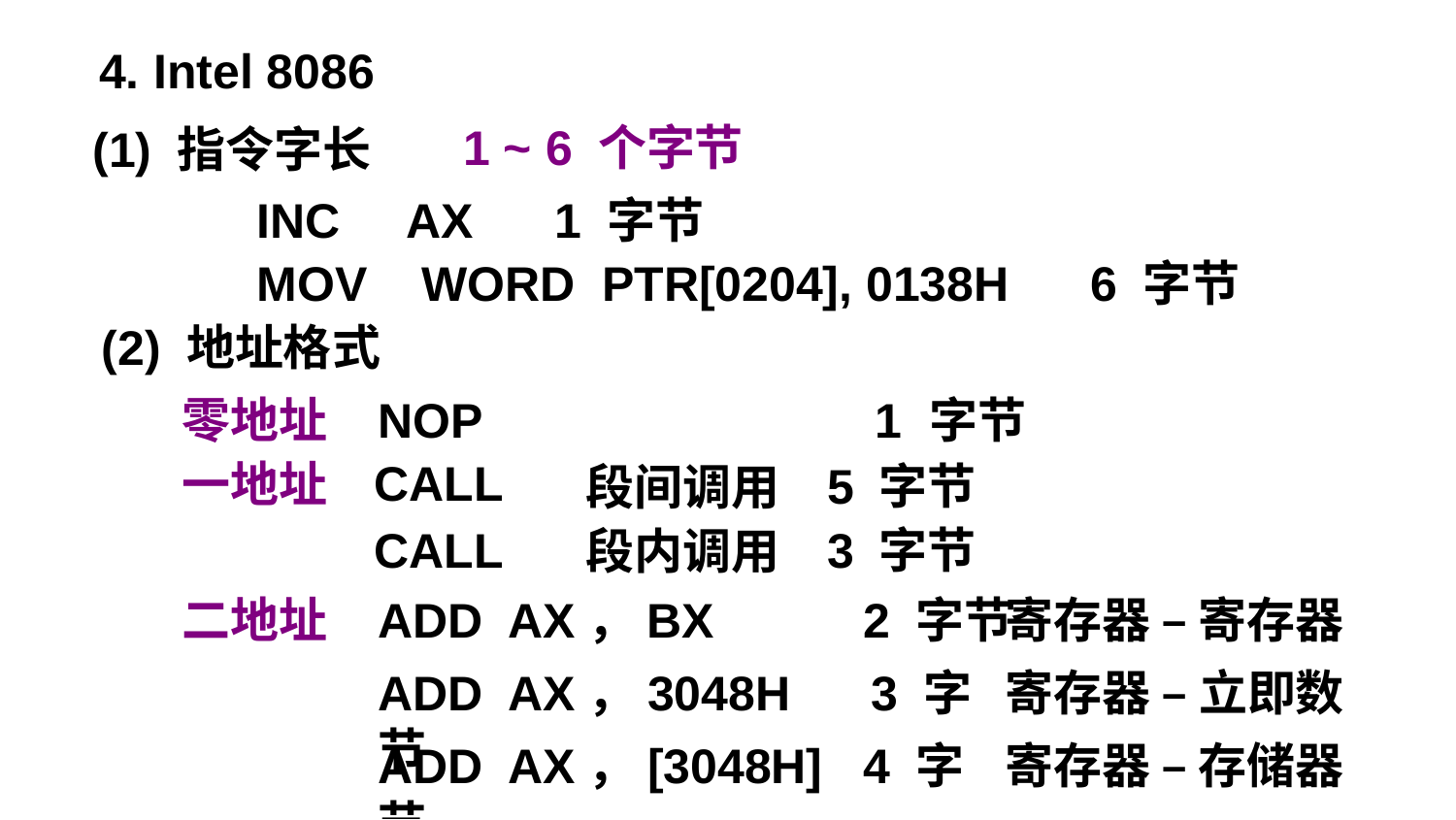

4. Intel 8086
1 ~ 6 个字节
(1) 指令字长
INC     AX      1 字节
MOV    WORD  PTR[0204], 0138H      6 字节
(2) 地址格式
NOP                             1 字节
零地址
CALL
一地址
 5 字节
段间调用
 3 字节
段内调用
CALL
二地址
ADD  AX，BX           2 字节
寄存器 – 寄存器
ADD  AX，3048H      3 字节
寄存器 – 立即数
ADD  AX，[3048H]   4 字节
寄存器 – 存储器